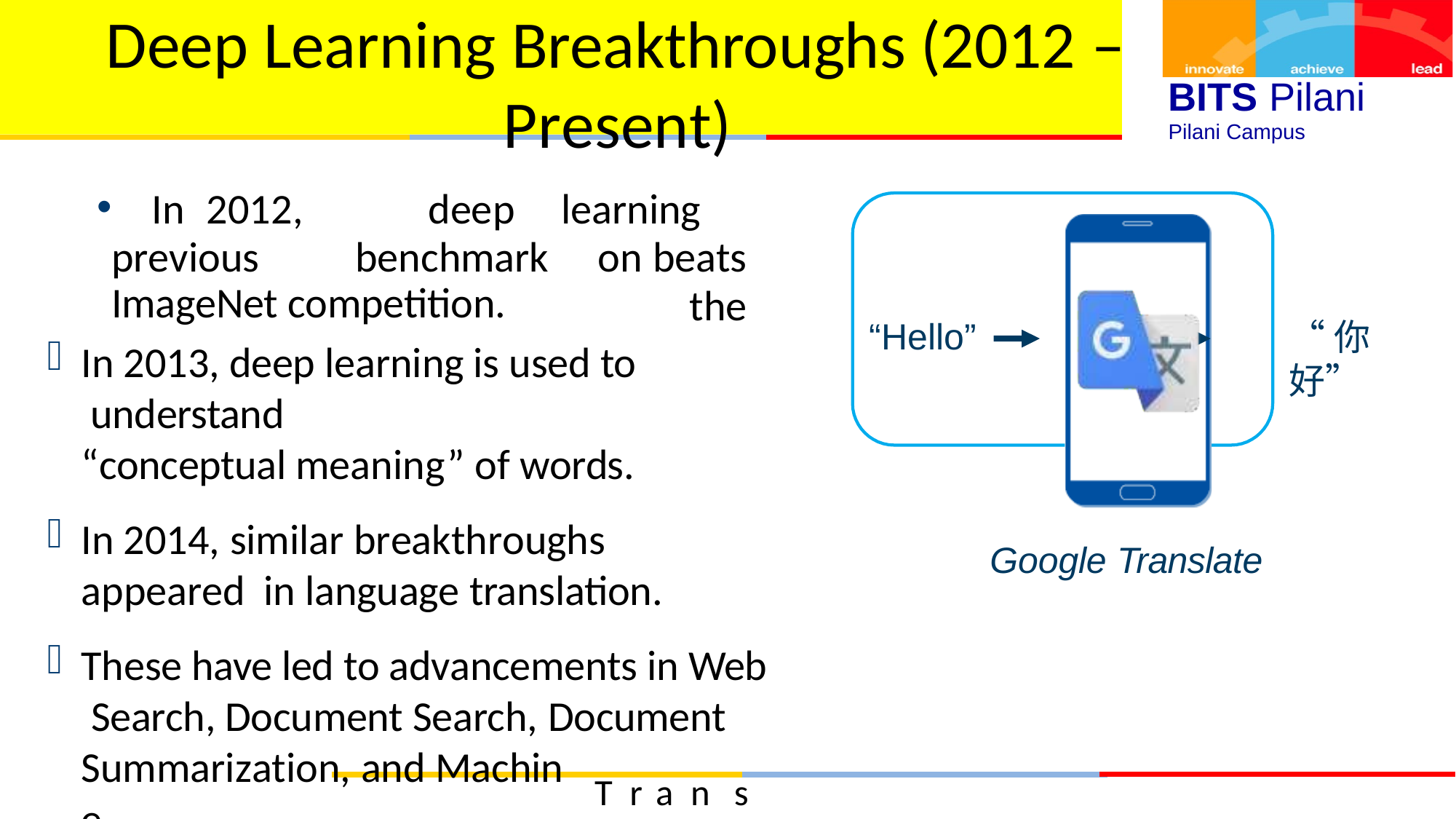

# Deep Learning Breakthroughs (2012 –
BITS Pilani
Pilani Campus
Present)

In	2012,	deep	learning	beats
the

previous	benchmark	on
ImageNet competition.
In 2013, deep learning is used to  understand
“conceptual meaning” of words.
In 2014, similar breakthroughs	appeared  in language translation.
These have led to advancements in Web  Search, Document Search, Document

“Hello”
“你好”

Google Translate
Summarization, and Machin*Ot eer
Tm  rs  and nbransds lmaay te icloaimend as.